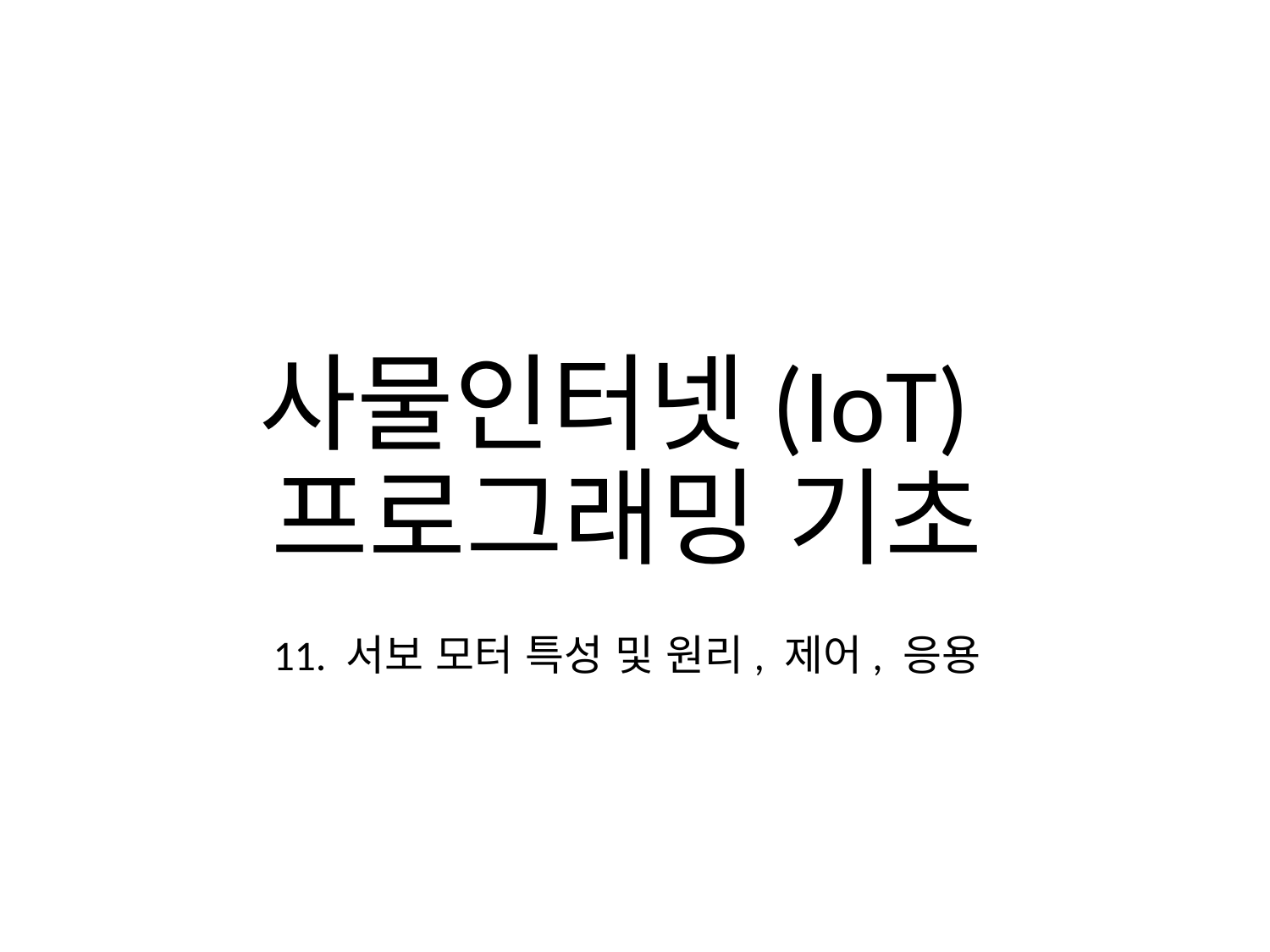

# 사물인터넷(IoT) 프로그래밍 기초
11. 서보 모터 특성 및 원리, 제어, 응용